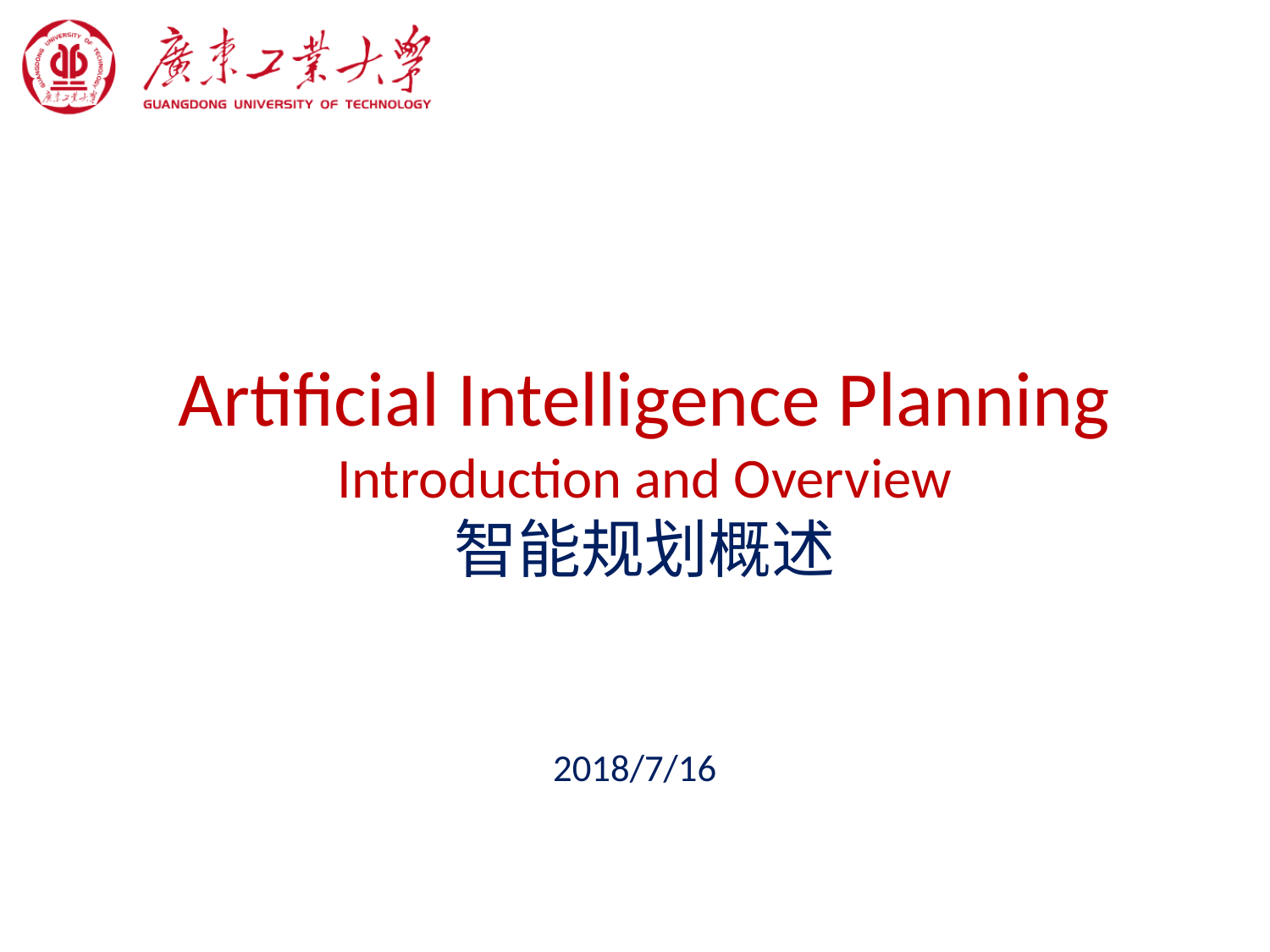

# Artificial Intelligence Planning Introduction and Overview 智能规划概述
2018/7/16